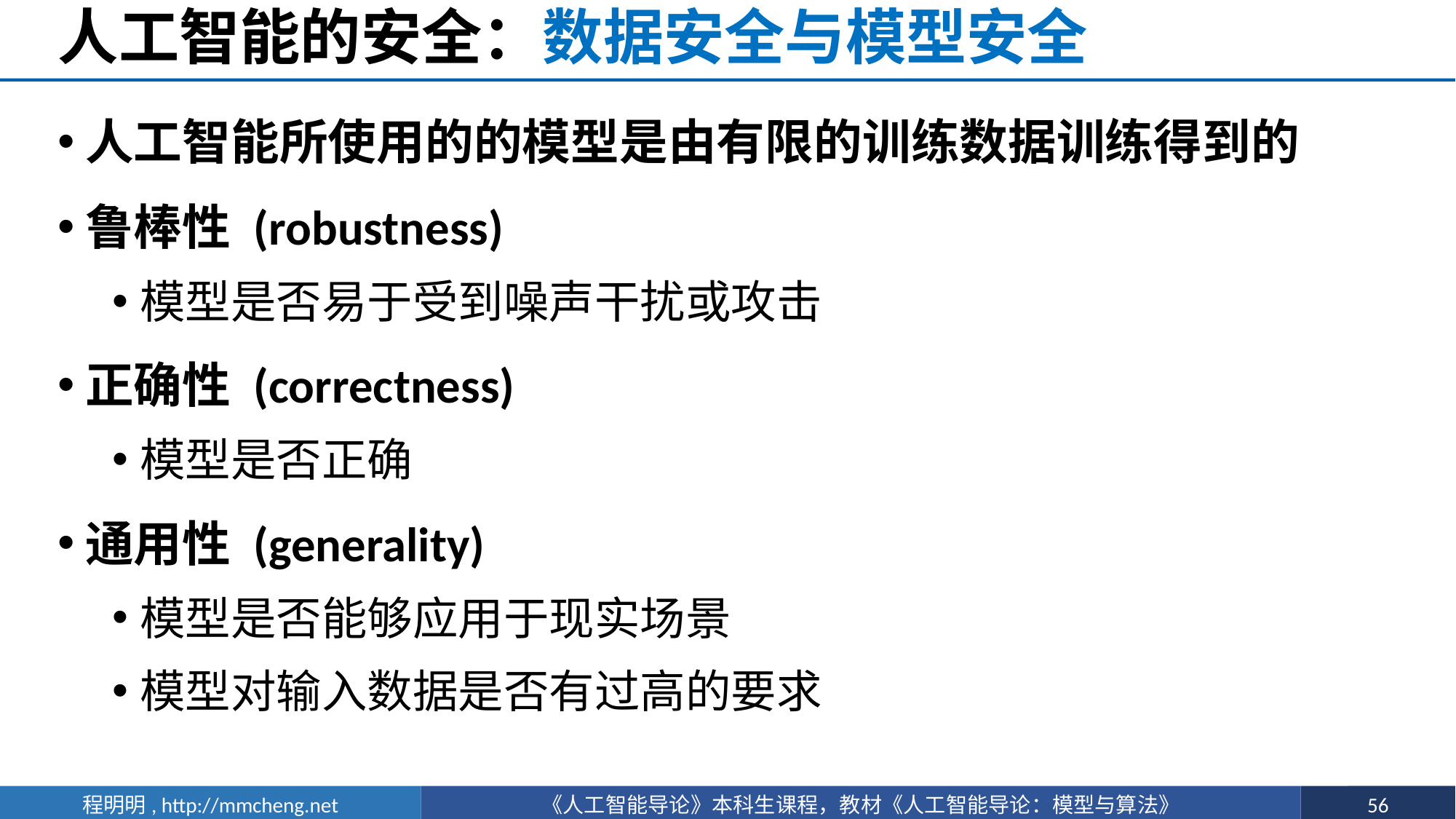

# 人工智能的安全：数据安全与模型安全
人工智能所使用的的模型是由有限的训练数据训练得到的
鲁棒性 (robustness)
模型是否易于受到噪声干扰或攻击
正确性 (correctness)
模型是否正确
通用性 (generality)
模型是否能够应用于现实场景
模型对输入数据是否有过高的要求